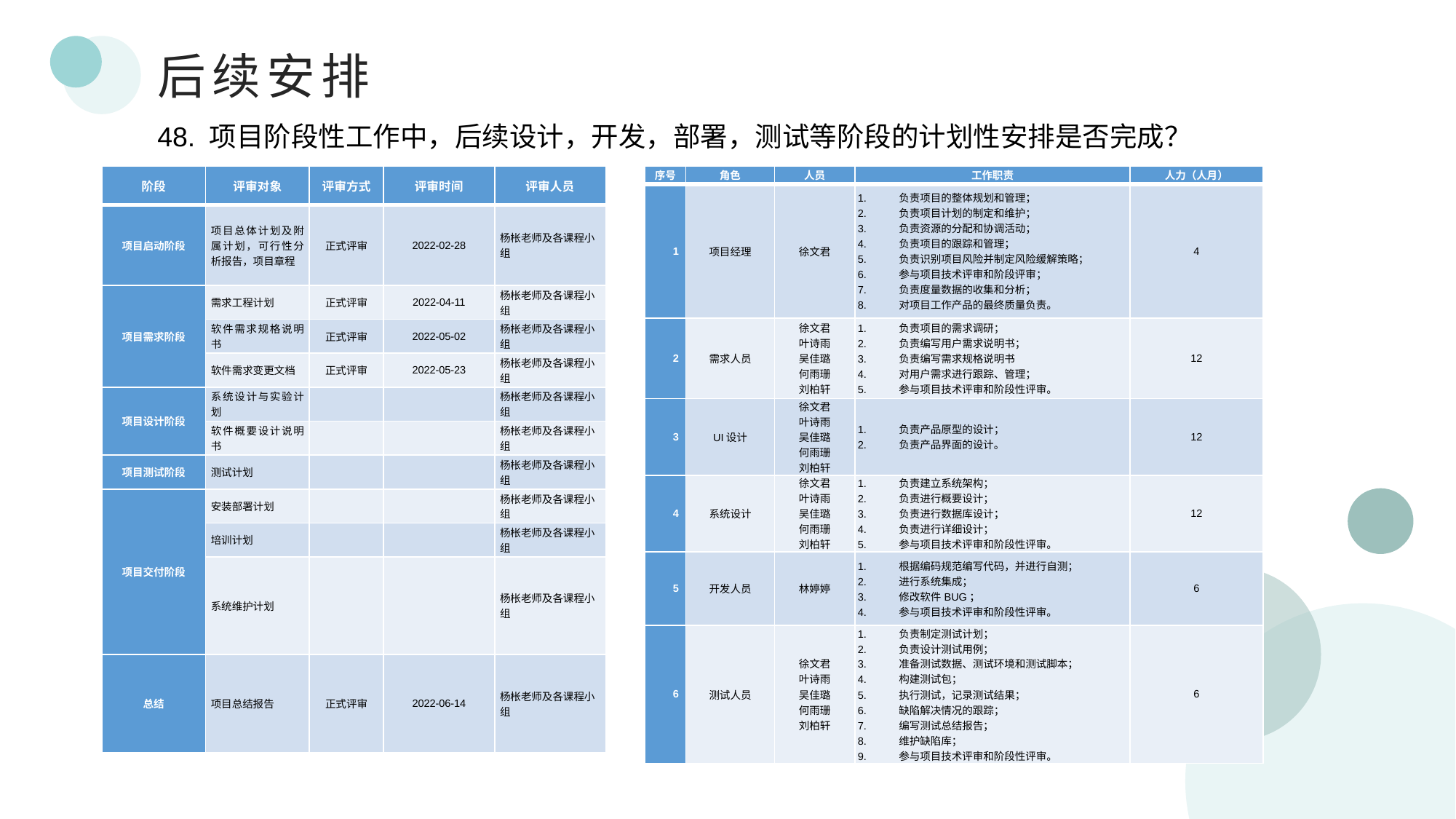

后续安排
48. 项目阶段性工作中，后续设计，开发，部署，测试等阶段的计划性安排是否完成？
| 序号 | 角色 | 人员 | 工作职责 | 人力（人月） |
| --- | --- | --- | --- | --- |
| 1 | 项目经理 | 徐文君 | 负责项目的整体规划和管理； 负责项目计划的制定和维护； 负责资源的分配和协调活动； 负责项目的跟踪和管理； 负责识别项目风险并制定风险缓解策略； 参与项目技术评审和阶段评审； 负责度量数据的收集和分析； 对项目工作产品的最终质量负责。 | 4 |
| 2 | 需求人员 | 徐文君 叶诗雨 吴佳璐 何雨珊 刘柏轩 | 负责项目的需求调研； 负责编写用户需求说明书； 负责编写需求规格说明书 对用户需求进行跟踪、管理； 参与项目技术评审和阶段性评审。 | 12 |
| 3 | UI设计 | 徐文君 叶诗雨 吴佳璐 何雨珊 刘柏轩 | 负责产品原型的设计； 负责产品界面的设计。 | 12 |
| 4 | 系统设计 | 徐文君 叶诗雨 吴佳璐 何雨珊 刘柏轩 | 负责建立系统架构； 负责进行概要设计； 负责进行数据库设计； 负责进行详细设计； 参与项目技术评审和阶段性评审。 | 12 |
| 5 | 开发人员 | 林婷婷 | 根据编码规范编写代码，并进行自测； 进行系统集成； 修改软件BUG； 参与项目技术评审和阶段性评审。 | 6 |
| 6 | 测试人员 | 徐文君 叶诗雨 吴佳璐 何雨珊 刘柏轩 | 负责制定测试计划； 负责设计测试用例； 准备测试数据、测试环境和测试脚本； 构建测试包； 执行测试，记录测试结果； 缺陷解决情况的跟踪； 编写测试总结报告； 维护缺陷库； 参与项目技术评审和阶段性评审。 | 6 |
| 阶段 | 评审对象 | 评审方式 | 评审时间 | 评审人员 |
| --- | --- | --- | --- | --- |
| 项目启动阶段 | 项目总体计划及附属计划，可行性分析报告，项目章程 | 正式评审 | 2022-02-28 | 杨枨老师及各课程小组 |
| 项目需求阶段 | 需求工程计划 | 正式评审 | 2022-04-11 | 杨枨老师及各课程小组 |
|  | 软件需求规格说明书 | 正式评审 | 2022-05-02 | 杨枨老师及各课程小组 |
|  | 软件需求变更文档 | 正式评审 | 2022-05-23 | 杨枨老师及各课程小组 |
| 项目设计阶段 | 系统设计与实验计划 |  |  | 杨枨老师及各课程小组 |
|  | 软件概要设计说明书 |  |  | 杨枨老师及各课程小组 |
| 项目测试阶段 | 测试计划 |  |  | 杨枨老师及各课程小组 |
| 项目交付阶段 | 安装部署计划 |  |  | 杨枨老师及各课程小组 |
|  | 培训计划 |  |  | 杨枨老师及各课程小组 |
|  | 系统维护计划 |  |  | 杨枨老师及各课程小组 |
| 总结 | 项目总结报告 | 正式评审 | 2022-06-14 | 杨枨老师及各课程小组 |

81